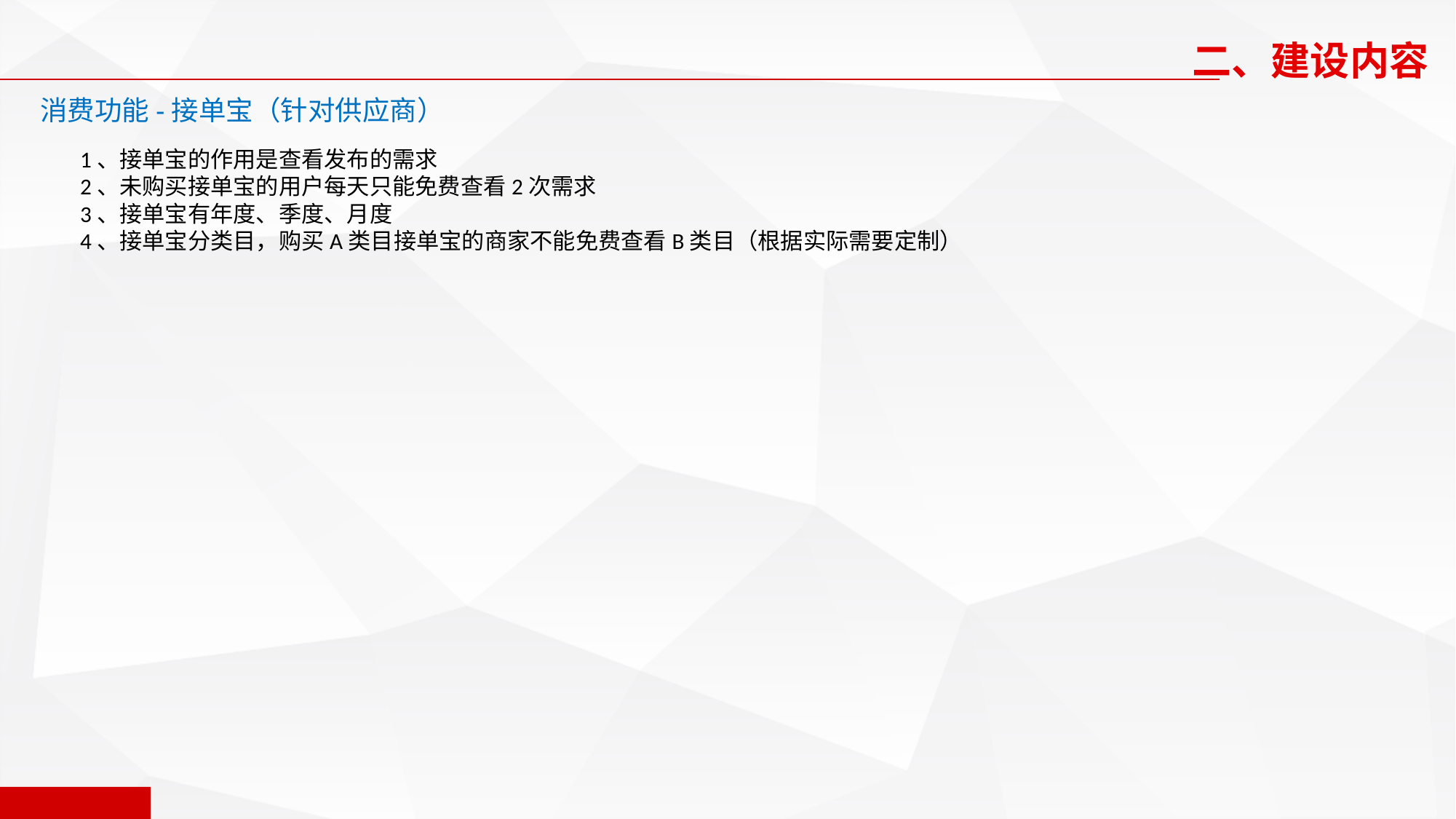

二、建设内容
消费功能-接单宝（针对供应商）
1、接单宝的作用是查看发布的需求
2、未购买接单宝的用户每天只能免费查看2次需求
3、接单宝有年度、季度、月度
4、接单宝分类目，购买A类目接单宝的商家不能免费查看B类目（根据实际需要定制）